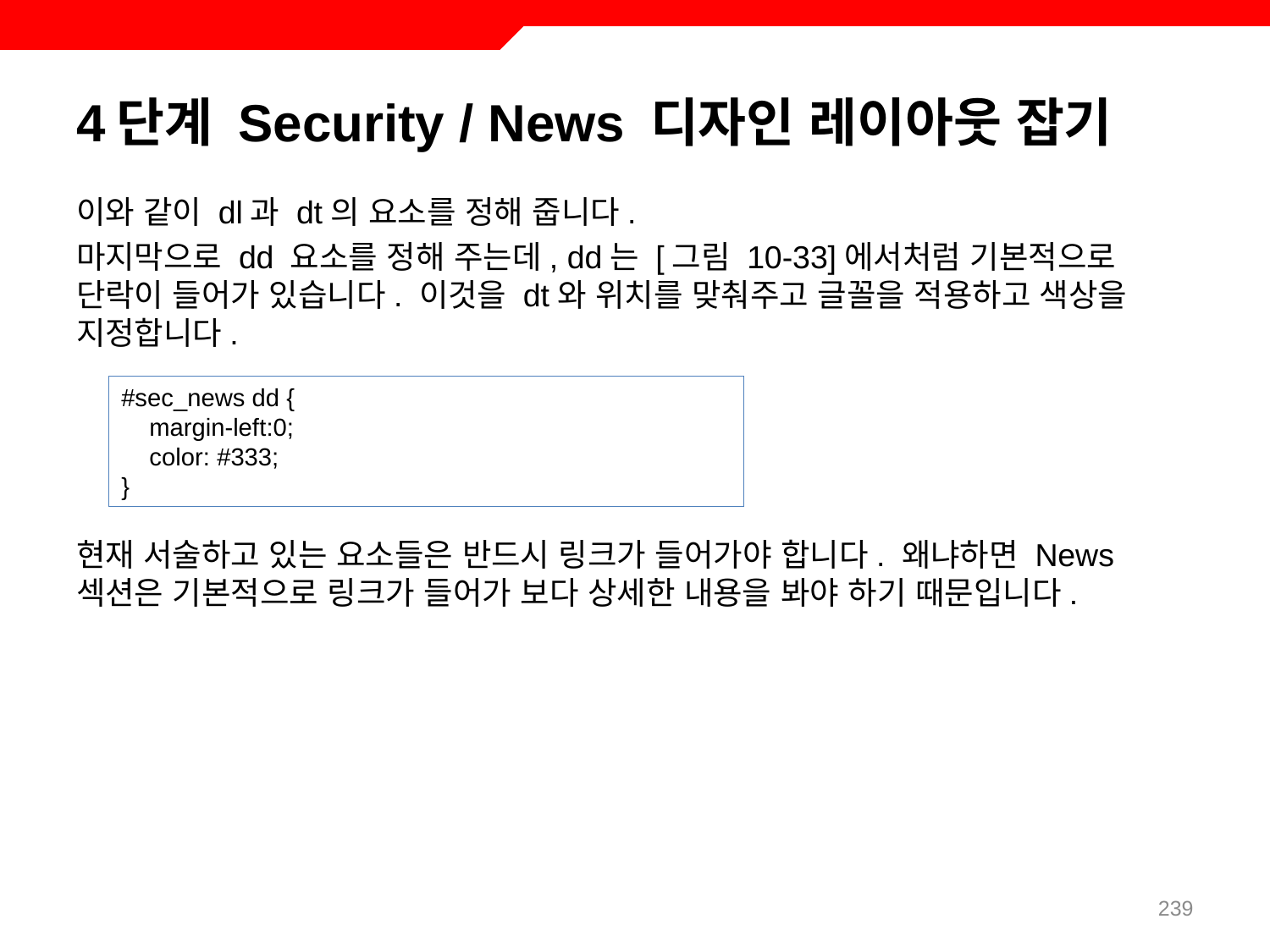

# 4단계 Security / News 디자인 레이아웃 잡기
이와 같이 dl과 dt의 요소를 정해 줍니다.
마지막으로 dd 요소를 정해 주는데, dd는 [그림 10-33]에서처럼 기본적으로 단락이 들어가 있습니다. 이것을 dt와 위치를 맞춰주고 글꼴을 적용하고 색상을 지정합니다.

현재 서술하고 있는 요소들은 반드시 링크가 들어가야 합니다. 왜냐하면 News 섹션은 기본적으로 링크가 들어가 보다 상세한 내용을 봐야 하기 때문입니다.
#sec_news dd {
    margin-left:0;
    color: #333;
}
239